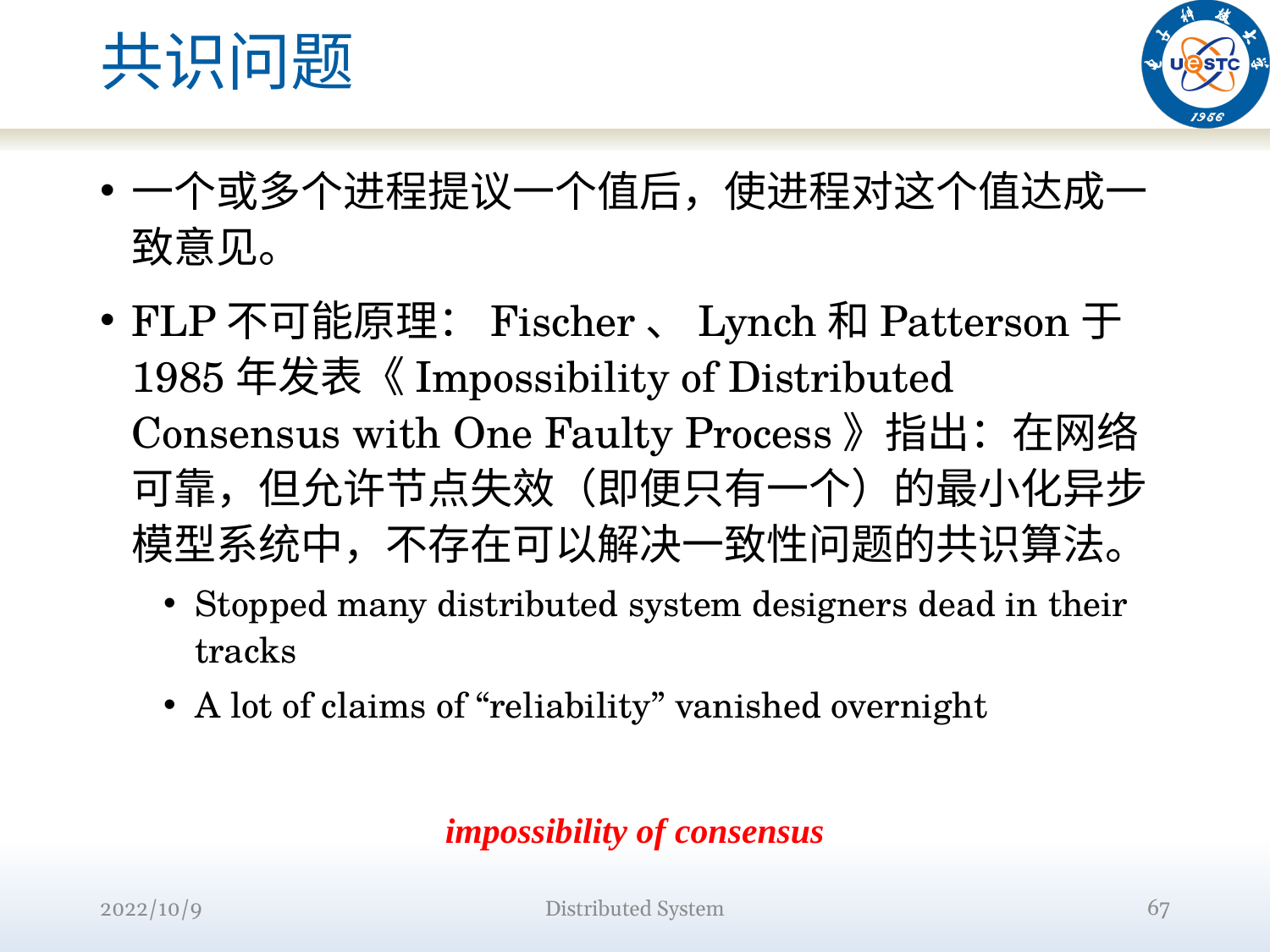

# 共识问题
一个或多个进程提议一个值后，使进程对这个值达成一致意见。
FLP不可能原理：Fischer、Lynch和Patterson于1985年发表《Impossibility of Distributed Consensus with One Faulty Process》指出：在网络可靠，但允许节点失效（即便只有一个）的最小化异步模型系统中，不存在可以解决一致性问题的共识算法。
Stopped many distributed system designers dead in their tracks
A lot of claims of “reliability” vanished overnight
impossibility of consensus
2022/10/9
Distributed System
67